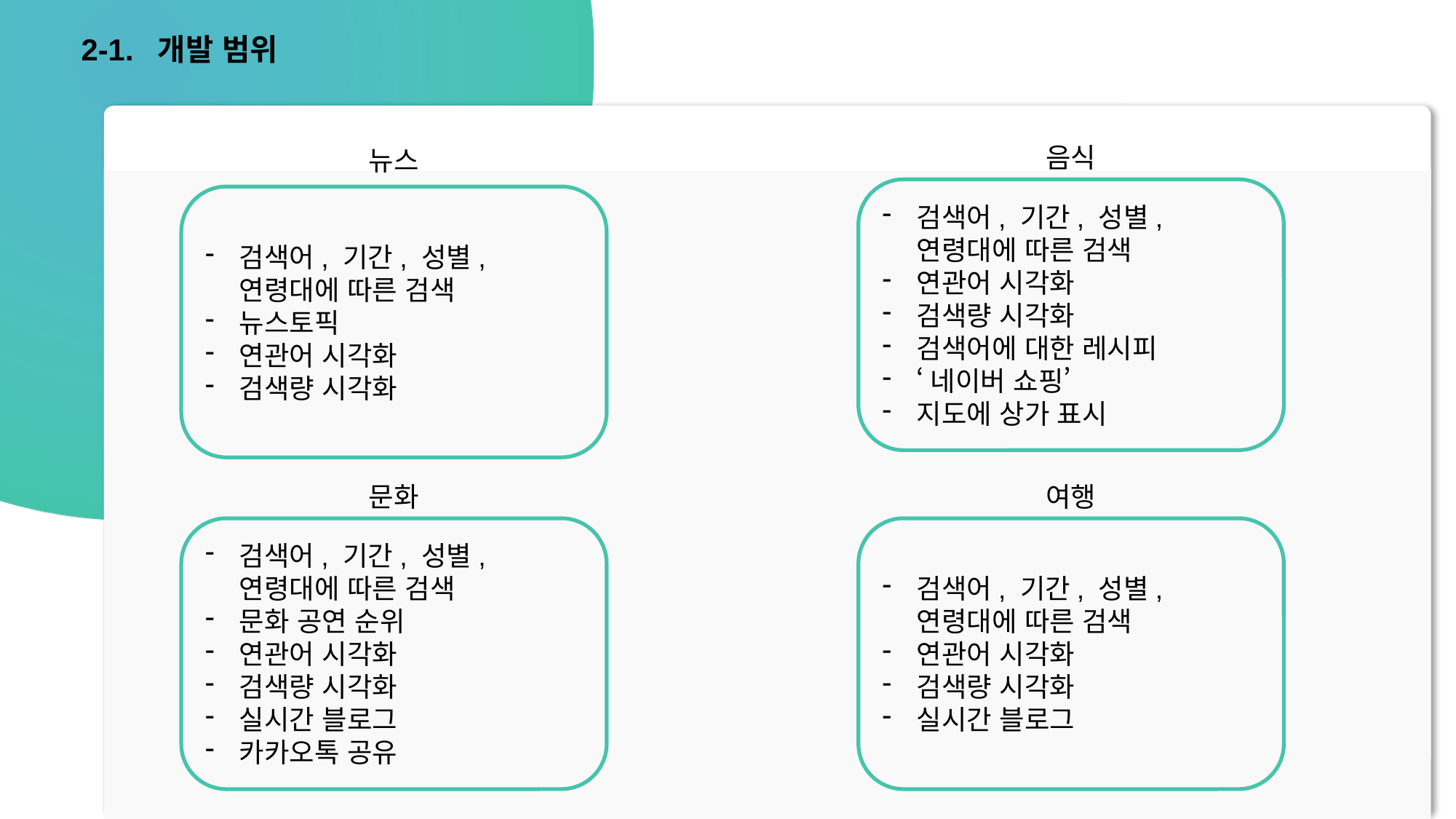

2-1.  개발 범위
음식
뉴스
검색어, 기간, 성별, 연령대에 따른 검색
연관어 시각화
검색량 시각화
검색어에 대한 레시피
‘네이버 쇼핑’
지도에 상가 표시
검색어, 기간, 성별, 연령대에 따른 검색
뉴스토픽
연관어 시각화
검색량 시각화

문화
여행
검색어, 기간, 성별, 연령대에 따른 검색
문화 공연 순위
연관어 시각화
검색량 시각화
실시간 블로그
카카오톡 공유
검색어, 기간, 성별, 연령대에 따른 검색
연관어 시각화
검색량 시각화
실시간 블로그